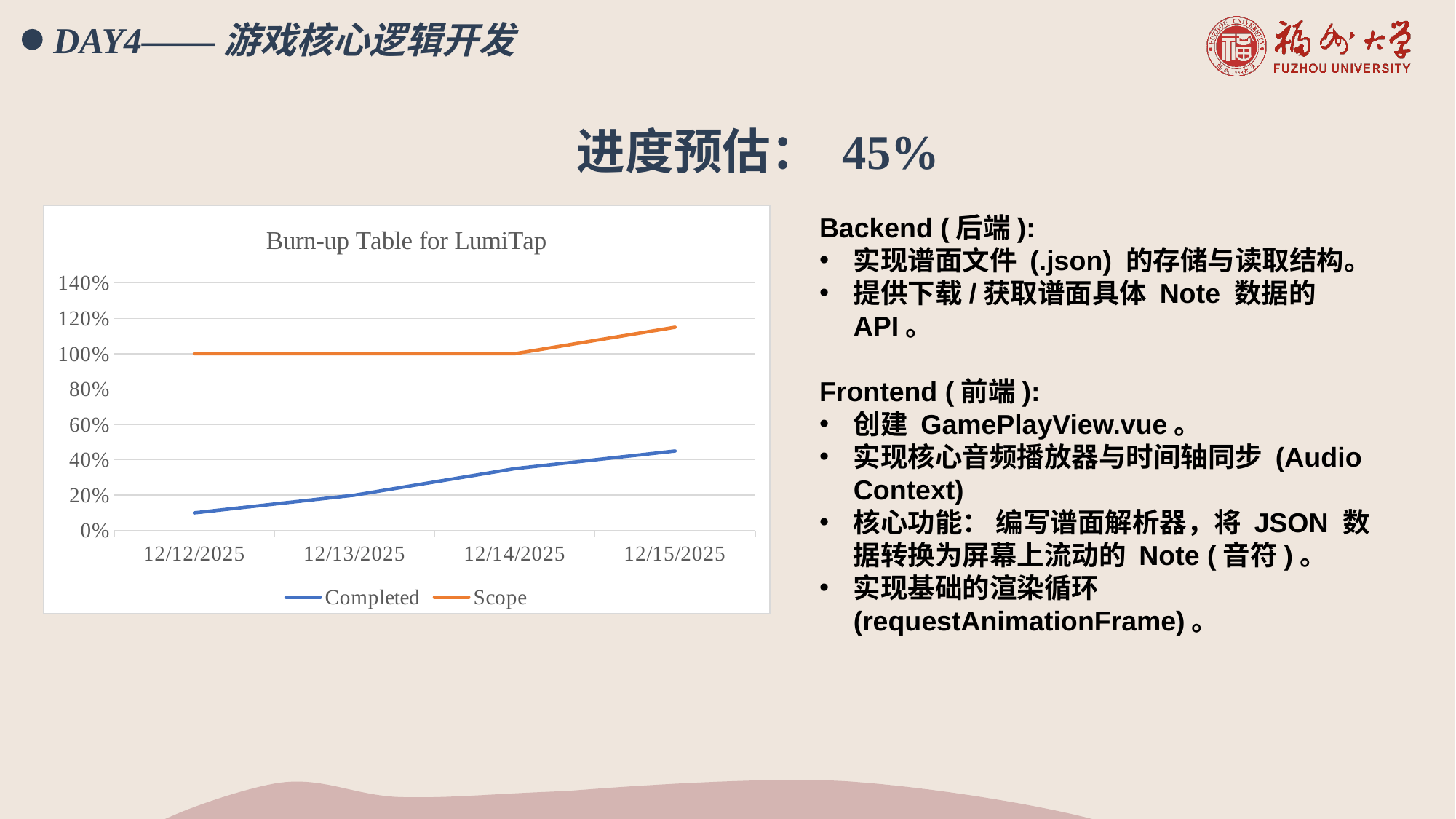

DAY4——游戏核心逻辑开发

进度预估： 45%

### Chart: Burn-up Table for LumiTap

| Category | Completed | Scope |
|---|---|---|
| 46003 | 0.1 | 1.0 |
| 46004 | 0.2 | 1.0 |
| 46005 | 0.35 | 1.0 |
| 46006 | 0.45 | 1.15 |
Backend (后端):
实现谱面文件 (.json) 的存储与读取结构。
提供下载/获取谱面具体 Note 数据的 API。

Frontend (前端):
创建 GamePlayView.vue。
实现核心音频播放器与时间轴同步 (Audio Context)
核心功能： 编写谱面解析器，将 JSON 数据转换为屏幕上流动的 Note (音符)。
实现基础的渲染循环 (requestAnimationFrame)。